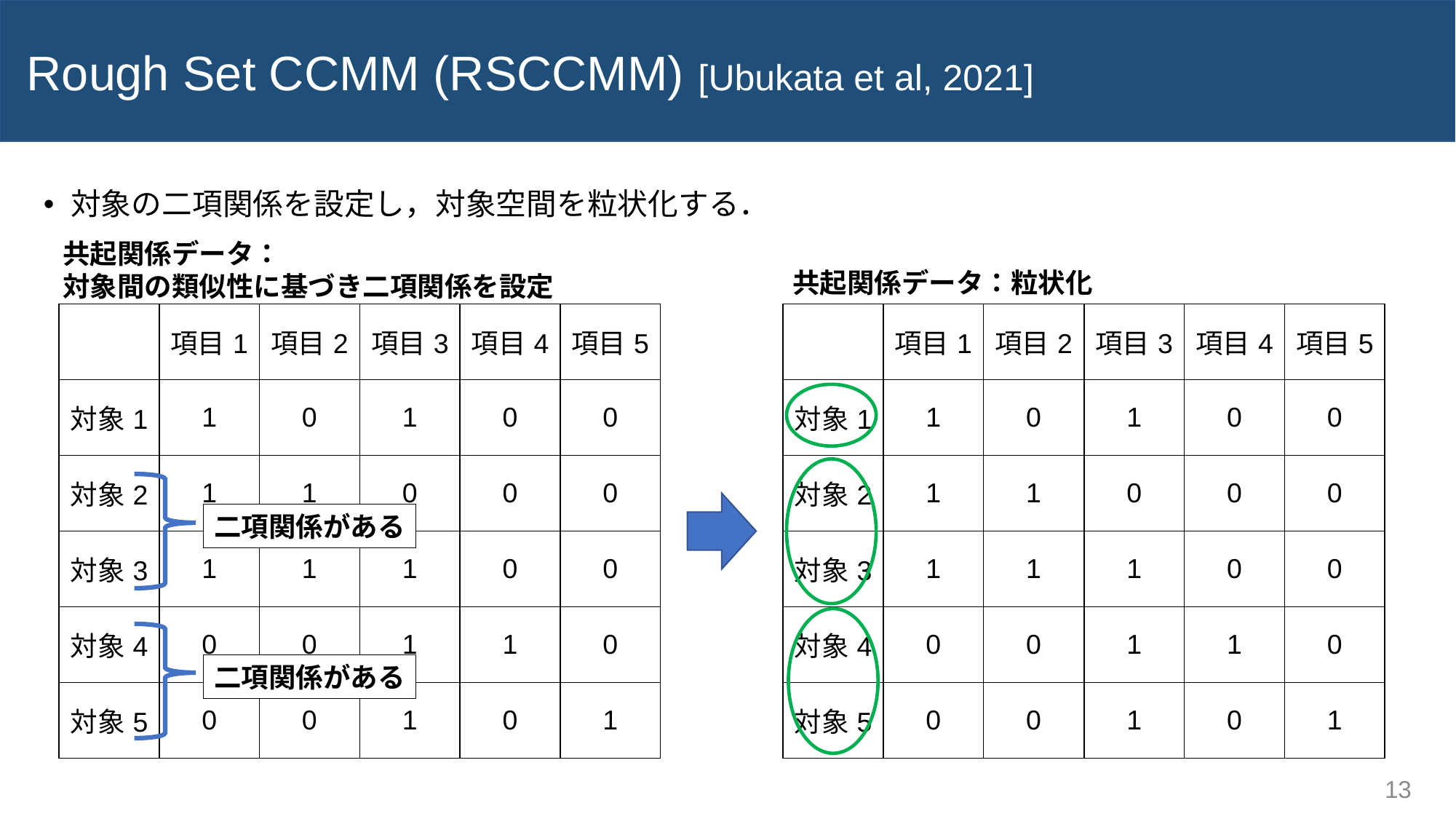

Rough Set CCMM (RSCCMM) [Ubukata et al, 2021]
対象の二項関係を設定し，対象空間を粒状化する．
共起関係データ：
対象間の類似性に基づき二項関係を設定
共起関係データ：粒状化
|  | 項目1 | 項目2 | 項目3 | 項目4 | 項目5 |
| --- | --- | --- | --- | --- | --- |
| 対象1 | 1 | 0 | 1 | 0 | 0 |
| 対象2 | 1 | 1 | 0 | 0 | 0 |
| 対象3 | 1 | 1 | 1 | 0 | 0 |
| 対象4 | 0 | 0 | 1 | 1 | 0 |
| 対象5 | 0 | 0 | 1 | 0 | 1 |
|  | 項目1 | 項目2 | 項目3 | 項目4 | 項目5 |
| --- | --- | --- | --- | --- | --- |
| 対象1 | 1 | 0 | 1 | 0 | 0 |
| 対象2 | 1 | 1 | 0 | 0 | 0 |
| 対象3 | 1 | 1 | 1 | 0 | 0 |
| 対象4 | 0 | 0 | 1 | 1 | 0 |
| 対象5 | 0 | 0 | 1 | 0 | 1 |

二項関係がある

二項関係がある
13